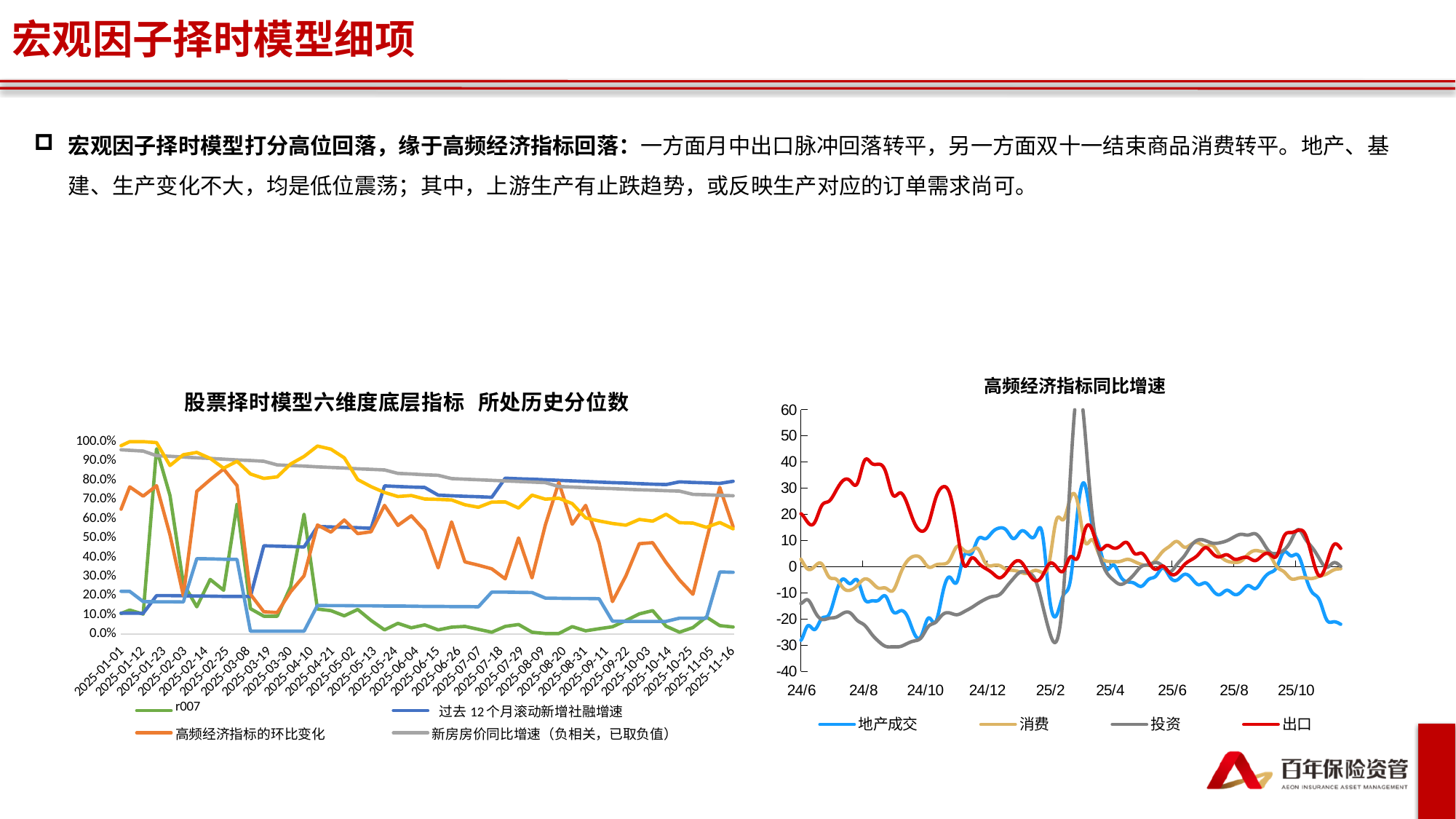

宏观因子择时模型细项
宏观因子择时模型打分高位回落，缘于高频经济指标回落：一方面月中出口脉冲回落转平，另一方面双十一结束商品消费转平。地产、基建、生产变化不大，均是低位震荡；其中，上游生产有止跌趋势，或反映生产对应的订单需求尚可。

### Chart: 股票择时模型六维度底层指标   所处历史分位数

| Category | r007 |  过去12个月滚动新增社融增速 | 高频经济指标的环比变化 | 新房房价同比增速（负相关，已取负值） | 人民币兑美元离岸汇率 | CPI |
|---|---|---|---|---|---|---|
| 43933 | 1.0 | 1.0 | 1.0 | 1.0 | 1.0 | 1.0 |
| 43940 | 0.0 | 0.0 | 0.0 | 0.0 | 1.0 | 0.0 |
| 43947 | 0.0 | 0.0 | 0.5 | 0.0 | 1.0 | 0.0 |
| 43954 | 1.0 | 0.0 | 0.333 | 0.0 | 1.0 | 0.0 |
| 43961 | 0.5 | 0.0 | 0.25 | 0.0 | 1.0 | 0.0 |
| 43968 | 0.0 | 1.0 | 1.0 | 0.8 | 1.0 | 0.0 |
| 43975 | 0.666 | 0.833 | 0.833 | 0.666 | 1.0 | 0.0 |
| 43982 | 1.0 | 0.714 | 1.0 | 0.571 | 1.0 | 0.0 |
| 43989 | 0.875 | 0.625 | 1.0 | 0.5 | 0.375 | 0.0 |
| 43996 | 0.888 | 1.0 | 0.333 | 0.444 | 0.222 | 0.0 |
| 44003 | 0.9 | 0.9 | 0.5 | 0.9 | 0.3 | 0.0 |
| 44010 | 0.727 | 0.818 | 0.0 | 0.818 | 0.272 | 0.0 |
| 44017 | 1.0 | 0.75 | 0.0 | 0.75 | 0.083 | 0.0 |
| 44024 | 0.923 | 1.0 | 0.076 | 0.692 | 0.0 | 0.307 |
| 44031 | 0.928 | 0.928 | 0.0 | 0.642 | 0.0 | 0.285 |
| 44038 | 0.8 | 0.866 | 0.266 | 0.6 | 0.066 | 0.266 |
| 44045 | 0.875 | 0.812 | 0.125 | 0.562 | 0.062 | 0.25 |
| 44052 | 0.823 | 0.764 | 0.411 | 0.529 | 0.0 | 0.235 |
| 44059 | 0.666 | 1.0 | 0.833 | 0.944 | 0.0 | 0.5 |
| 44066 | 0.789 | 0.947 | 0.421 | 0.894 | 0.0 | 0.473 |
| 44073 | 0.7 | 0.9 | 0.3 | 0.85 | 0.0 | 0.45 |
| 44080 | 0.952 | 0.857 | 0.38 | 0.809 | 0.0 | 0.428 |
| 44087 | 0.454 | 1.0 | 0.0 | 0.772 | 0.0 | 0.0 |
| 44094 | 0.956 | 0.956 | 0.26 | 0.956 | 0.0 | 0.0 |
| 44101 | 0.625 | 0.916 | 0.541 | 0.916 | 0.041 | 0.0 |
| 44108 | 0.96 | 0.88 | 0.76 | 0.88 | 0.0 | 0.0 |
| 44115 | 0.615 | 0.846 | 0.5 | 0.846 | 0.0 | 0.0 |
| 44122 | 0.629 | 1.0 | 0.222 | 0.814 | 0.0 | 0.0 |
| 44129 | 0.785 | 0.964 | 0.107 | 0.964 | 0.0 | 0.0 |
| 44136 | 1.0 | 0.931 | 0.0 | 0.931 | 0.034 | 0.0 |
| 44143 | 0.433 | 0.9 | 0.3 | 0.9 | 0.0 | 0.0 |
| 44150 | 0.967 | 1.0 | 0.258 | 0.87 | 0.0 | 0.0 |
| 44157 | 0.562 | 0.968 | 0.187 | 0.968 | 0.0 | 0.0 |
| 44164 | 0.333 | 0.939 | 0.09 | 0.939 | 0.03 | 0.0 |
| 44171 | 0.441 | 0.911 | 0.058 | 0.911 | 0.0 | 0.0 |
| 44178 | 1.0 | 0.885 | 0.085 | 0.885 | 0.0 | 0.0 |
| 44185 | 1.0 | 0.861 | 0.055 | 0.972 | 0.0 | 0.0 |
| 44192 | 0.972 | 0.837 | 0.297 | 0.945 | 0.027 | 0.0 |
| 44199 | 0.236 | 0.815 | 0.578 | 0.921 | 0.0 | 0.0 |
| 44206 | 0.256 | 0.794 | 0.615 | 0.897 | 0.0 | 0.0 |
| 44213 | 0.8 | 0.55 | 0.75 | 0.875 | 0.025 | 0.125 |
| 44220 | 0.804 | 0.536 | 0.756 | 0.975 | 0.048 | 0.121 |
| 44227 | 0.952 | 0.523 | 0.833 | 0.952 | 0.023 | 0.119 |
| 44234 | 0.72 | 0.511 | 0.883 | 0.93 | 0.023 | 0.116 |
| 44241 | 0.363 | 0.5 | 0.25 | 0.909 | 0.0 | 0.113 |
| 44248 | 0.355 | 0.488 | 0.044 | 0.888 | 0.022 | 0.111 |
| 44255 | 0.63 | 0.478 | 0.0 | 0.869 | 0.13 | 0.108 |
| 44262 | 0.595 | 0.468 | 0.021 | 0.851 | 0.17 | 0.106 |
| 44269 | 0.145 | 0.541 | 0.375 | 0.833 | 0.187 | 0.187 |
| 44276 | 0.428 | 0.53 | 0.653 | 0.714 | 0.183 | 0.183 |
| 44283 | 0.22 | 0.52 | 0.58 | 0.7 | 0.3 | 0.18 |
| 44290 | 0.764 | 0.509 | 0.431 | 0.686 | 0.372 | 0.176 |
| 44297 | 0.326 | 0.5 | 0.538 | 0.673 | 0.326 | 0.326 |
| 44304 | 0.264 | 0.094 | 0.433 | 0.584 | 0.301 | 0.32 |
| 44311 | 0.407 | 0.092 | 0.555 | 0.574 | 0.148 | 0.314 |
| 44318 | 0.8 | 0.09 | 0.345 | 0.563 | 0.127 | 0.309 |
| 44325 | 0.107 | 0.089 | 0.303 | 0.553 | 0.035 | 0.303 |
| 44332 | 0.263 | 0.0 | 0.526 | 0.543 | 0.017 | 0.456 |
| 44339 | 0.758 | 0.0 | 0.5 | 0.534 | 0.017 | 0.448 |
| 44346 | 0.677 | 0.0 | 0.474 | 0.525 | 0.0 | 0.44 |
| 44353 | 0.666 | 0.0 | 0.45 | 0.516 | 0.016 | 0.433 |
| 44360 | 0.918 | 0.0 | 0.18 | 0.508 | 0.032 | 0.491 |
| 44367 | 0.532 | 0.0 | 0.145 | 0.435 | 0.096 | 0.483 |
| 44374 | 0.365 | 0.0 | 0.174 | 0.428 | 0.19 | 0.476 |
| 44381 | 0.796 | 0.0 | 0.14 | 0.421 | 0.203 | 0.468 |
| 44388 | 0.153 | 0.0 | 0.2 | 0.415 | 0.261 | 0.461 |
| 44395 | 0.333 | 0.0 | 0.378 | 0.666 | 0.212 | 0.454 |
| 44402 | 0.552 | 0.0 | 0.522 | 0.656 | 0.283 | 0.447 |
| 44409 | 0.764 | 0.0 | 0.25 | 0.647 | 0.264 | 0.441 |
| 44416 | 0.521 | 0.0 | 0.521 | 0.637 | 0.202 | 0.434 |
| 44423 | 0.428 | 0.0 | 0.642 | 0.628 | 0.314 | 0.428 |
| 44430 | 0.38 | 0.0 | 0.366 | 0.746 | 0.338 | 0.422 |
| 44437 | 0.388 | 0.0 | 0.569 | 0.736 | 0.194 | 0.416 |
| 44444 | 0.328 | 0.0 | 0.287 | 0.726 | 0.109 | 0.41 |
| 44451 | 0.527 | 0.0 | 0.067 | 0.716 | 0.135 | 0.351 |
| 44458 | 0.693 | 0.0 | 0.213 | 0.88 | 0.146 | 0.346 |
| 44465 | 0.539 | 0.0 | 0.486 | 0.868 | 0.184 | 0.342 |
| 44472 | 0.714 | 0.0 | 0.675 | 0.857 | 0.142 | 0.337 |
| 44479 | 0.243 | 0.0 | 0.653 | 0.846 | 0.115 | 0.333 |
| 44486 | 0.481 | 0.0 | 0.632 | 0.835 | 0.075 | 0.329 |
| 44493 | 0.612 | 0.0 | 0.325 | 0.987 | 0.025 | 0.325 |
| 44500 | 0.234 | 0.0 | 0.135 | 0.975 | 0.049 | 0.32 |
| 44507 | 0.621 | 0.0 | 0.414 | 0.963 | 0.06 | 0.317 |
| 44514 | 0.481 | 0.0 | 0.216 | 0.951 | 0.012 | 0.626 |
| 44521 | 0.345 | 0.0 | 0.511 | 0.988 | 0.011 | 0.619 |
| 44528 | 0.247 | 0.0 | 0.423 | 0.976 | 0.07 | 0.611 |
| 44535 | 0.395 | 0.0 | 0.372 | 0.965 | 0.0 | 0.604 |
| 44542 | 0.31 | 0.091 | 0.39 | 0.954 | 0.0 | 0.689 |
| 44549 | 0.556 | 0.09 | 0.318 | 0.988 | 0.034 | 0.681 |
| 44556 | 0.426 | 0.089 | 0.573 | 0.977 | 0.022 | 0.674 |
| 44563 | 0.933 | 0.088 | 0.344 | 0.966 | 0.0 | 0.666 |
| 44570 | 0.175 | 0.087 | 0.626 | 0.956 | 0.054 | 0.659 |
| 44577 | 0.619 | 0.195 | 0.554 | 0.945 | 0.0 | 0.565 |
| 44584 | 0.741 | 0.193 | 0.376 | 0.989 | 0.0 | 0.559 |
| 44591 | 0.702 | 0.191 | 0.265 | 0.978 | 0.01 | 0.553 |
| 44598 | 0.621 | 0.189 | 0.305 | 0.968 | 0.021 | 0.547 |
| 44605 | 0.177 | 0.229 | 0.541 | 0.958 | 0.031 | 0.541 |
| 44612 | 0.154 | 0.226 | 0.525 | 0.948 | 0.0 | 0.36 |
| 44619 | 0.826 | 0.224 | 0.622 | 0.989 | 0.0 | 0.357 |
| 44626 | 0.282 | 0.222 | 0.434 | 0.979 | 0.01 | 0.353 |
| 44633 | 0.64 | 0.13 | 0.14 | 0.97 | 0.03 | 0.35 |
| 44640 | 0.287 | 0.128 | 0.069 | 0.99 | 0.108 | 0.346 |
| 44647 | 0.323 | 0.127 | 0.049 | 0.98 | 0.156 | 0.343 |
| 44654 | 0.504 | 0.126 | 0.087 | 0.97 | 0.087 | 0.339 |
| 44661 | 0.173 | 0.125 | 0.067 | 0.961 | 0.096 | 0.336 |
| 44668 | 0.095 | 0.333 | 0.142 | 0.952 | 0.19 | 0.571 |
| 44675 | 0.094 | 0.33 | 0.32 | 0.99 | 0.462 | 0.566 |
| 44682 | 0.102 | 0.327 | 0.308 | 0.981 | 0.71 | 0.56 |
| 44689 | 0.074 | 0.324 | 0.703 | 0.972 | 0.731 | 0.555 |
| 44696 | 0.091 | 0.403 | 0.853 | 0.963 | 0.779 | 0.706 |
| 44703 | 0.054 | 0.4 | 0.836 | 1.0 | 0.754 | 0.7 |
| 44710 | 0.108 | 0.396 | 0.81 | 0.99 | 0.729 | 0.693 |
| 44717 | 0.053 | 0.392 | 0.848 | 0.982 | 0.705 | 0.687 |
| 44724 | 0.061 | 0.46 | 0.654 | 0.973 | 0.716 | 0.681 |
| 44731 | 0.07 | 0.456 | 0.64 | 1.0 | 0.754 | 0.675 |
| 44738 | 0.347 | 0.452 | 0.6 | 0.991 | 0.704 | 0.669 |
| 44745 | 0.318 | 0.448 | 0.387 | 0.982 | 0.706 | 0.663 |
| 44752 | 0.034 | 0.444 | 0.324 | 0.974 | 0.7 | 0.846 |
| 44759 | 0.025 | 0.483 | 0.313 | 1.0 | 0.771 | 0.838 |
| 44766 | 0.042 | 0.478 | 0.537 | 0.991 | 0.773 | 0.831 |
| 44773 | 0.1 | 0.475 | 0.408 | 0.983 | 0.766 | 0.825 |
| 44780 | 0.057 | 0.471 | 0.743 | 0.975 | 0.776 | 0.818 |
| 44787 | 0.016 | 0.532 | 0.795 | 0.967 | 0.745 | 0.893 |
| 44794 | 0.056 | 0.528 | 0.544 | 1.0 | 0.813 | 0.886 |
| 44801 | 0.016 | 0.524 | 0.201 | 0.991 | 0.83 | 0.879 |
| 44808 | 0.08 | 0.52 | 0.176 | 0.984 | 0.84 | 0.872 |
| 44815 | 0.063 | 0.547 | 0.047 | 0.976 | 0.857 | 0.785 |
| 44822 | 0.11 | 0.543 | 0.157 | 1.0 | 0.866 | 0.779 |
| 44829 | 0.164 | 0.539 | 0.703 | 0.992 | 0.945 | 0.773 |
| 44836 | 0.271 | 0.534 | 0.837 | 0.984 | 0.992 | 0.767 |
| 44843 | 0.223 | 0.53 | 0.692 | 0.976 | 0.953 | 0.761 |
| 44850 | 0.061 | 0.603 | 0.282 | 0.969 | 1.0 | 0.931 |
| 44857 | 0.121 | 0.598 | 0.128 | 0.962 | 1.0 | 0.924 |
| 44864 | 0.676 | 0.593 | 0.045 | 1.0 | 1.0 | 0.917 |
| 44871 | 0.179 | 0.589 | 0.276 | 0.992 | 0.992 | 0.91 |
| 44878 | 0.185 | 0.548 | 0.622 | 0.985 | 0.97 | 0.57 |
| 44885 | 0.169 | 0.544 | 0.639 | 1.0 | 0.919 | 0.566 |
| 44892 | 0.379 | 0.54 | 0.284 | 0.992 | 0.97 | 0.562 |
| 44899 | 0.463 | 0.536 | 0.224 | 0.985 | 0.876 | 0.557 |
| 44906 | 0.913 | 0.532 | 0.201 | 0.978 | 0.791 | 0.525 |
| 44913 | 0.778 | 0.435 | 0.307 | 0.95 | 0.792 | 0.521 |
| 44920 | 0.276 | 0.432 | 0.503 | 0.943 | 0.801 | 0.517 |
| 44927 | 0.964 | 0.429 | 0.88 | 0.936 | 0.767 | 0.514 |
| 44934 | 0.216 | 0.426 | 0.811 | 0.93 | 0.72 | 0.51 |
| 44941 | 0.937 | 0.361 | 0.659 | 0.923 | 0.631 | 0.569 |
| 44948 | 0.62 | 0.358 | 0.517 | 0.917 | 0.668 | 0.565 |
| 44955 | 0.356 | 0.356 | 0.13 | 0.91 | 0.657 | 0.561 |
| 44962 | 0.285 | 0.353 | 0.721 | 0.904 | 0.666 | 0.557 |
| 44969 | 0.736 | 0.324 | 0.864 | 0.898 | 0.695 | 0.581 |
| 44976 | 0.946 | 0.322 | 0.899 | 0.892 | 0.724 | 0.577 |
| 44983 | 0.5 | 0.32 | 0.826 | 0.886 | 0.76 | 0.573 |
| 44990 | 0.456 | 0.317 | 0.509 | 0.88 | 0.741 | 0.569 |
| 44997 | 0.256 | 0.427 | 0.144 | 0.875 | 0.782 | 0.309 |
| 45004 | 0.725 | 0.424 | 0.248 | 0.83 | 0.732 | 0.307 |
| 45011 | 0.37 | 0.422 | 0.272 | 0.824 | 0.707 | 0.305 |
| 45018 | 0.961 | 0.419 | 0.548 | 0.819 | 0.722 | 0.303 |
| 45025 | 0.166 | 0.416 | 0.557 | 0.814 | 0.717 | 0.301 |
| 45032 | 0.35 | 0.382 | 0.343 | 0.808 | 0.726 | 0.165 |
| 45039 | 0.765 | 0.379 | 0.518 | 0.778 | 0.74 | 0.164 |
| 45046 | 0.71 | 0.377 | 0.232 | 0.773 | 0.761 | 0.163 |
| 45053 | 0.256 | 0.375 | 0.331 | 0.768 | 0.756 | 0.162 |
| 45060 | 0.347 | 0.459 | 0.602 | 0.763 | 0.782 | 0.08 |
| 45067 | 0.185 | 0.456 | 0.611 | 0.703 | 0.851 | 0.08 |
| 45074 | 0.214 | 0.453 | 0.631 | 0.699 | 0.865 | 0.079 |
| 45081 | 0.542 | 0.451 | 0.713 | 0.695 | 0.926 | 0.079 |
| 45088 | 0.133 | 0.448 | 0.49 | 0.69 | 0.951 | 0.103 |
| 45095 | 0.277 | 0.337 | 0.349 | 0.686 | 0.951 | 0.102 |
| 45102 | 0.311 | 0.335 | 0.287 | 0.682 | 0.982 | 0.101 |
| 45109 | 0.958 | 0.333 | 0.363 | 0.678 | 0.988 | 0.101 |
| 45116 | 0.331 | 0.331 | 0.384 | 0.674 | 0.982 | 0.1 |
| 45123 | 0.488 | 0.182 | 0.576 | 0.67 | 0.958 | 0.076 |
| 45130 | 0.286 | 0.181 | 0.614 | 0.666 | 0.964 | 0.076 |
| 45137 | 0.191 | 0.18 | 0.308 | 0.662 | 0.936 | 0.075 |
| 45144 | 0.19 | 0.179 | 0.381 | 0.658 | 0.953 | 0.075 |
| 45151 | 0.16 | 0.178 | 0.775 | 0.655 | 0.977 | 0.028 |
| 45158 | 0.434 | 0.177 | 0.542 | 0.702 | 1.0 | 0.028 |
| 45165 | 0.159 | 0.176 | 0.579 | 0.698 | 0.994 | 0.028 |
| 45172 | 0.57 | 0.175 | 0.689 | 0.694 | 0.988 | 0.028 |
| 45179 | 0.443 | 0.174 | 0.123 | 0.691 | 1.0 | 0.117 |
| 45186 | 0.312 | 0.245 | 0.43 | 0.687 | 0.983 | 0.117 |
| 45193 | 0.255 | 0.244 | 0.577 | 0.683 | 0.988 | 0.116 |
| 45200 | 0.972 | 0.243 | 0.712 | 0.679 | 0.988 | 0.116 |
| 45207 | 0.956 | 0.241 | 0.631 | 0.675 | 0.994 | 0.115 |
| 45214 | 0.491 | 0.24 | 0.366 | 0.672 | 0.978 | 0.092 |
| 45221 | 0.744 | 0.239 | 0.347 | 0.668 | 0.994 | 0.092 |
| 45228 | 0.891 | 0.237 | 0.21 | 0.664 | 0.989 | 0.091 |
| 45235 | 0.354 | 0.236 | 0.607 | 0.661 | 0.983 | 0.091 |
| 45242 | 0.294 | 0.235 | 0.566 | 0.657 | 0.951 | 0.069 |
| 45249 | 0.659 | 0.393 | 0.436 | 0.654 | 0.914 | 0.069 |
| 45256 | 0.624 | 0.391 | 0.343 | 0.65 | 0.851 | 0.068 |
| 45263 | 0.884 | 0.389 | 0.536 | 0.647 | 0.831 | 0.068 |
| 45270 | 0.706 | 0.387 | 0.544 | 0.643 | 0.863 | 0.0 |
| 45277 | 0.682 | 0.447 | 0.562 | 0.729 | 0.843 | 0.0 |
| 45284 | 0.341 | 0.445 | 0.538 | 0.725 | 0.829 | 0.0 |
| 45291 | 0.938 | 0.443 | 0.304 | 0.721 | 0.809 | 0.0 |
| 45298 | 0.22 | 0.441 | 0.666 | 0.717 | 0.856 | 0.0 |
| 45305 | 0.653 | 0.556 | 0.683 | 0.714 | 0.877 | 0.051 |
| 45312 | 0.654 | 0.553 | 0.73 | 0.776 | 0.898 | 0.05 |
| 45319 | 0.818 | 0.55 | 0.717 | 0.772 | 0.868 | 0.05 |
| 45326 | 0.608 | 0.547 | 0.668 | 0.768 | 0.894 | 0.05 |
| 45333 | 0.32 | 0.625 | 0.265 | 0.765 | 0.9 | 0.0 |
| 45340 | 0.149 | 0.621 | 0.189 | 0.761 | 0.9 | 0.0 |
| 45347 | 0.207 | 0.618 | 0.138 | 0.782 | 0.886 | 0.0 |
| 45354 | 0.295 | 0.615 | 0.162 | 0.778 | 0.891 | 0.0 |
| 45361 | 0.23 | 0.612 | 0.475 | 0.774 | 0.882 | 0.338 |
| 45368 | 0.18 | 0.38 | 0.624 | 0.77 | 0.868 | 0.336 |
| 45375 | 0.417 | 0.378 | 0.679 | 0.849 | 0.907 | 0.334 |
| 45382 | 0.879 | 0.376 | 0.396 | 0.845 | 0.927 | 0.333 |
| 45389 | 0.245 | 0.375 | 0.25 | 0.841 | 0.918 | 0.331 |
| 45396 | 0.301 | 0.253 | 0.416 | 0.837 | 0.928 | 0.2 |
| 45403 | 0.504 | 0.252 | 0.266 | 1.0 | 0.914 | 0.2 |
| 45410 | 0.279 | 0.251 | 0.492 | 0.995 | 0.928 | 0.199 |
| 45417 | 0.608 | 0.25 | 0.41 | 0.99 | 0.872 | 0.198 |
| 45424 | 0.305 | 0.145 | 0.507 | 0.985 | 0.877 | 0.3 |
| 45431 | 0.126 | 0.144 | 0.705 | 1.0 | 0.878 | 0.299 |
| 45438 | 0.144 | 0.144 | 0.52 | 0.995 | 0.92 | 0.297 |
| 45445 | 0.189 | 0.143 | 0.625 | 0.99 | 0.925 | 0.296 |
| 45452 | 0.17 | 0.142 | 0.451 | 0.986 | 0.921 | 0.294 |
| 45459 | 0.133 | 0.302 | 0.298 | 0.981 | 0.935 | 0.293 |
| 45466 | 0.191 | 0.301 | 0.397 | 1.0 | 0.945 | 0.292 |
| 45473 | 0.79 | 0.3 | 0.4 | 0.995 | 0.959 | 0.29 |
| 45480 | 0.778 | 0.298 | 0.402 | 0.99 | 0.959 | 0.289 |
| 45487 | 0.283 | 0.355 | 0.369 | 0.986 | 0.927 | 0.247 |
| 45494 | 0.233 | 0.354 | 0.385 | 1.0 | 0.932 | 0.246 |
| 45501 | 0.321 | 0.352 | 0.486 | 0.995 | 0.91 | 0.245 |
| 45508 | 0.266 | 0.351 | 0.364 | 0.991 | 0.817 | 0.244 |
| 45515 | 0.216 | 0.349 | 0.65 | 0.986 | 0.747 | 0.362 |
| 45522 | 0.246 | 0.458 | 0.762 | 1.0 | 0.74 | 0.361 |
| 45529 | 0.179 | 0.456 | 0.578 | 0.995 | 0.684 | 0.359 |
| 45536 | 0.122 | 0.454 | 0.593 | 0.991 | 0.668 | 0.358 |
| 45543 | 0.317 | 0.452 | 0.452 | 0.986 | 0.66 | 0.356 |
| 45550 | 0.147 | 0.341 | 0.225 | 1.0 | 0.679 | 0.393 |
| 45557 | 0.185 | 0.34 | 0.25 | 0.995 | 0.62 | 0.392 |
| 45564 | 0.356 | 0.339 | 0.519 | 0.991 | 0.583 | 0.39 |
| 45571 | 0.098 | 0.337 | 0.76 | 0.987 | 0.598 | 0.388 |
| 45578 | 0.489 | 0.336 | 0.693 | 0.982 | 0.625 | 0.327 |
| 45585 | 0.076 | 0.296 | 0.703 | 1.0 | 0.69 | 0.326 |
| 45592 | 0.13 | 0.295 | 0.535 | 0.995 | 0.704 | 0.324 |
| 45599 | 0.1 | 0.294 | 0.247 | 0.991 | 0.71 | 0.323 |
| 45606 | 0.1 | 0.292 | 0.376 | 0.987 | 0.757 | 0.284 |
| 45613 | 0.137 | 0.15 | 0.508 | 1.0 | 0.854 | 0.283 |
| 45620 | 0.145 | 0.149 | 0.443 | 0.995 | 0.871 | 0.282 |
| 45627 | 0.243 | 0.148 | 0.442 | 0.991 | 0.867 | 0.28 |
| 45634 | 0.172 | 0.148 | 0.407 | 0.987 | 0.938 | 0.279 |
| 45641 | 0.184 | 0.11 | 0.479 | 0.983 | 0.922 | 0.225 |
| 45648 | 0.351 | 0.11 | 0.493 | 0.963 | 0.963 | 0.224 |
| 45655 | 0.097 | 0.109 | 0.585 | 0.959 | 0.967 | 0.223 |
| 45662 | 0.125 | 0.109 | 0.765 | 0.955 | 1.0 | 0.222 |
| 45669 | 0.104 | 0.108 | 0.717 | 0.951 | 1.0 | 0.169 |
| 45676 | 0.963 | 0.2 | 0.771 | 0.927 | 0.995 | 0.168 |
| 45683 | 0.72 | 0.2 | 0.516 | 0.924 | 0.876 | 0.168 |
| 45690 | 0.262 | 0.199 | 0.199 | 0.92 | 0.932 | 0.167 |
| 45697 | 0.142 | 0.198 | 0.742 | 0.916 | 0.944 | 0.392 |
| 45704 | 0.284 | 0.197 | 0.802 | 0.913 | 0.913 | 0.391 |
| 45711 | 0.228 | 0.196 | 0.858 | 0.909 | 0.862 | 0.389 |
| 45718 | 0.674 | 0.196 | 0.772 | 0.905 | 0.898 | 0.388 |
| 45725 | 0.132 | 0.195 | 0.207 | 0.902 | 0.832 | 0.015 |
| 45732 | 0.093 | 0.459 | 0.116 | 0.898 | 0.809 | 0.015 |
| 45739 | 0.093 | 0.457 | 0.112 | 0.879 | 0.817 | 0.015 |
| 45746 | 0.247 | 0.455 | 0.22 | 0.876 | 0.884 | 0.015 |
| 45753 | 0.623 | 0.453 | 0.303 | 0.873 | 0.923 | 0.015 |
| 45760 | 0.13 | 0.559 | 0.567 | 0.869 | 0.977 | 0.149 |
| 45767 | 0.122 | 0.557 | 0.53 | 0.866 | 0.961 | 0.148 |
| 45774 | 0.095 | 0.555 | 0.593 | 0.863 | 0.916 | 0.148 |
| 45781 | 0.128 | 0.553 | 0.522 | 0.859 | 0.803 | 0.147 |
| 45788 | 0.071 | 0.55 | 0.532 | 0.856 | 0.766 | 0.147 |
| 45795 | 0.022 | 0.77 | 0.669 | 0.853 | 0.736 | 0.146 |
| 45802 | 0.056 | 0.767 | 0.565 | 0.835 | 0.715 | 0.146 |
| 45809 | 0.033 | 0.764 | 0.615 | 0.832 | 0.72 | 0.145 |
| 45816 | 0.048 | 0.762 | 0.539 | 0.828 | 0.702 | 0.144 |
| 45823 | 0.022 | 0.722 | 0.344 | 0.825 | 0.7 | 0.144 |
| 45830 | 0.036 | 0.719 | 0.583 | 0.808 | 0.697 | 0.143 |
| 45837 | 0.04 | 0.716 | 0.375 | 0.805 | 0.672 | 0.143 |
| 45844 | 0.025 | 0.714 | 0.358 | 0.802 | 0.659 | 0.142 |
| 45851 | 0.01 | 0.711 | 0.339 | 0.799 | 0.686 | 0.218 |
| 45858 | 0.04 | 0.81 | 0.287 | 0.796 | 0.687 | 0.218 |
| 45865 | 0.05 | 0.807 | 0.5 | 0.793 | 0.655 | 0.217 |
| 45872 | 0.01 | 0.805 | 0.292 | 0.79 | 0.722 | 0.216 |
| 45879 | 0.003 | 0.802 | 0.568 | 0.787 | 0.701 | 0.187 |
| 45886 | 0.003 | 0.799 | 0.788 | 0.767 | 0.706 | 0.186 |
| 45893 | 0.039 | 0.796 | 0.571 | 0.764 | 0.678 | 0.185 |
| 45900 | 0.017 | 0.793 | 0.669 | 0.761 | 0.604 | 0.185 |
| 45907 | 0.028 | 0.79 | 0.475 | 0.758 | 0.588 | 0.184 |
| 45914 | 0.038 | 0.787 | 0.169 | 0.756 | 0.575 | 0.067 |
| 45921 | 0.07 | 0.785 | 0.302 | 0.753 | 0.566 | 0.066 |
| 45928 | 0.105 | 0.782 | 0.47 | 0.75 | 0.596 | 0.066 |
| 45935 | 0.122 | 0.779 | 0.475 | 0.748 | 0.587 | 0.066 |
| 45942 | 0.041 | 0.777 | 0.372 | 0.745 | 0.623 | 0.066 |
| 45949 | 0.01 | 0.791 | 0.281 | 0.743 | 0.579 | 0.083 |
| 45956 | 0.034 | 0.788 | 0.207 | 0.726 | 0.577 | 0.083 |
| 45963 | 0.089 | 0.786 | 0.486 | 0.724 | 0.555 | 0.082 |
| 45970 | 0.044 | 0.783 | 0.762 | 0.721 | 0.58 | 0.323 |
| 45977 | 0.037 | 0.794 | 0.558 | 0.719 | 0.547 | 0.321 |

### Chart: 高频经济指标同比增速

| Category | 地产成交 | 消费 | 投资 | 出口 |
|---|---|---|---|---|
| 44561 | -13.234462437336546 | -10.492740562405046 | -16.45582413757441 | 26.704398843903192 |
| 44568 | -13.646186586749991 | -10.036595893934049 | -18.276120079194285 | 23.75475402299969 |
| 44575 | -13.502560869817444 | -9.113536346117428 | -20.683918441256736 | 18.976104902249233 |
| 44582 | -13.1262619681074 | -8.192817626186184 | -25.975495387591977 | 14.215137088301333 |
| 44589 | -16.921154110467413 | -11.960938423051445 | -36.10298418840859 | 9.628126283240078 |
| 44596 | -28.362215157636314 | -9.80147957548786 | -43.957081477314176 | 1.2429737973620831 |
| 44603 | -31.03292438336814 | 1.933460945354497 | -52.00019750126207 | -1.7232603470392434 |
| 44610 | -22.398438842334286 | 4.126449995152257 | -51.16386862272015 | -0.41293840142000704 |
| 44617 | -21.0967174838473 | 9.650621612278016 | -35.46680846344378 | 5.733642128603478 |
| 44624 | -5.822997016882653 | 2.8384015134446514 | -21.559121787080116 | 18.755127172287672 |
| 44631 | -12.216533934037201 | -11.744352999707132 | -16.278441785530603 | 24.3963485928427 |
| 44638 | -30.425032135351714 | -21.921511195267414 | -23.852499713085308 | 22.6820457648422 |
| 44645 | -35.448924513305 | -33.44196632648013 | -28.913060415316565 | 20.579261141730072 |
| 44652 | -37.46579134927236 | -40.04612113964951 | -33.21690826323304 | 23.35948107975487 |
| 44659 | -39.29049424602605 | -48.60121211423175 | -39.25854438152899 | 17.872323910157746 |
| 44666 | -39.96527749822767 | -54.67865303796008 | -39.57146866319932 | 14.800551214963178 |
| 44673 | -40.265573821136215 | -58.69428933977879 | -39.18583820121594 | 8.769207993639299 |
| 44680 | -41.15568450777979 | -60.789924590703706 | -39.6873652480366 | -4.162135161977929 |
| 44687 | -40.36881429763775 | -58.680642565452715 | -38.28964794073551 | -8.086387989023407 |
| 44694 | -39.52753086732855 | -54.6779480395036 | -37.748554641950896 | -8.360985936607406 |
| 44701 | -38.54424083072634 | -47.401944073420985 | -37.28505168326127 | -12.868888236574534 |
| 44708 | -35.96368779614902 | -45.32601637089119 | -33.52463194003826 | -14.139507938282435 |
| 44715 | -36.48566726136673 | -41.87480390102485 | -30.429527679142637 | -9.015576728262388 |
| 44722 | -34.07392053417894 | -37.93845396939369 | -28.569530533555238 | -5.210055117685869 |
| 44729 | -22.642313082512487 | -35.82984783064431 | -25.03790308302112 | -0.8370302904744449 |
| 44736 | -13.59131762564256 | -32.595072128111525 | -24.107330470522726 | 0.9284533835296003 |
| 44743 | -2.5507961203611274 | -27.312889199529778 | -18.78312087061076 | -3.9220963637037585 |
| 44750 | -3.664417518353332 | -27.436634488116056 | -11.990665741741353 | -7.220580477538974 |
| 44757 | -14.6101412804273 | -29.29583507800021 | -9.558692357247025 | -9.317431880946387 |
| 44764 | -20.659773515754992 | -30.902722781913255 | -6.020664082747544 | -7.3868203225678855 |
| 44771 | -24.825668646380237 | -33.61708628426979 | -5.5901520052744615 | 3.17934130209359 |
| 44778 | -18.996801105542232 | -29.49074464675209 | -7.254702292226881 | -0.026683957492352306 |
| 44785 | -16.206381525032995 | -25.151803004860838 | -7.907626270864753 | -5.241829327130105 |
| 44792 | -15.009823872719025 | -18.309977362819765 | -8.925220144507634 | -11.535697021970833 |
| 44799 | -15.633033309512541 | -16.0303994746469 | -11.368707805418424 | -25.108509324229715 |
| 44806 | -15.218619123475136 | -19.25360152853621 | -11.175572899457052 | -26.519178241885015 |
| 44813 | -16.24584139667546 | -22.70451617007089 | -9.148894422231152 | -32.890089461797274 |
| 44820 | -22.21665152991457 | -27.944602445764943 | -7.853394280809695 | -32.759798557678764 |
| 44827 | -15.770616187363316 | -26.27415068116703 | -3.4320352725546144 | -29.326654754462965 |
| 44834 | -7.295493397822796 | -20.99782081646424 | 0.11639550374589192 | -29.02378796761043 |
| 44841 | -4.331622520291262 | -20.561642890688276 | -3.352725245370621 | -26.578023791462428 |
| 44848 | 1.5210209350282184 | -18.39821938018889 | -0.9558226275683239 | -34.527215781725374 |
| 44855 | -5.7584521974767 | -19.621900444863613 | -2.667239279372396 | -40.70180343260185 |
| 44862 | -13.747797810639582 | -21.93136800981999 | -5.2161917138892875 | -40.25953013343672 |
| 44869 | -12.31113086500622 | -19.813021067128844 | -1.770803941042061 | -37.28620556577052 |
| 44876 | -13.801394933561326 | -21.6921339738481 | -2.4294599078519354 | -25.260573570593067 |
| 44883 | -17.040740555361936 | -22.728659964380668 | -1.926386991480129 | -17.934541068072633 |
| 44890 | -18.338019622684882 | -27.783287200842693 | -3.2797759981083914 | -16.138731654477695 |
| 44897 | -19.53910342358172 | -29.892299182934607 | -5.3464857807008315 | -17.780076035055785 |
| 44904 | -15.34802750973732 | -32.042914955170346 | -7.202509728479114 | -23.050567430965927 |
| 44911 | -13.892202647213367 | -31.09108183503318 | -9.606830410825012 | -21.633714733696834 |
| 44918 | -19.156577195140912 | -28.38874071421695 | -12.064473464510286 | -21.721991832427662 |
| 44925 | -17.978980585272936 | -25.925893325088538 | -14.404535953943068 | -17.05673271900953 |
| 44932 | -15.930149269740909 | -24.602141176252417 | -17.701529926856054 | -12.07934762892117 |
| 44939 | -15.424527005212383 | -27.658981948522666 | -25.84297401969617 | -12.880526697664806 |
| 44946 | -13.852814558519782 | -31.40858164110142 | -36.06051993403325 | -8.112138332047763 |
| 44953 | -29.299172992127268 | -22.357257340377643 | -42.53498479254668 | -11.916025291884054 |
| 44960 | -27.26888742906023 | -8.526189125380355 | -43.73441584010076 | -21.813213600395116 |
| 44967 | -20.90732658427541 | -0.9464602770392219 | -10.396298240183285 | -28.887700125911593 |
| 44974 | -12.599287153754489 | 2.7272090777122457 | 56.58238325892873 | -31.65086249665454 |
| 44981 | 15.527750826450585 | -9.135762087281009 | 84.48334034475974 | -28.34193501788809 |
| 44988 | 10.638997608833861 | -16.160092138988603 | 69.91861477682619 | -18.761884786617827 |
| 44995 | 10.338927162423545 | -15.40530015694786 | 40.02848485368534 | -14.060057826793809 |
| 45002 | 19.71855308353811 | -5.340082968740916 | 29.096923279311625 | -12.127078878116492 |
| 45009 | 27.04339397332747 | 13.814872480991298 | 21.95541234511073 | -15.612200025449226 |
| 45016 | 34.48846954422896 | 36.8909444041673 | 20.253932099108212 | -15.93694854375515 |
| 45023 | 35.09604233076118 | 64.31887730304877 | 24.430263153852437 | -13.943114100501546 |
| 45030 | 31.763797783130798 | 86.11172200988742 | 22.279824353876478 | -9.618659235431679 |
| 45037 | 27.284961181788987 | 98.6825694601776 | 21.37897481470135 | -4.461021899698565 |
| 45044 | 21.866181027634028 | 98.90206310868112 | 21.35603281173273 | 1.592653289477937 |
| 45051 | 19.32089320539059 | 89.86207525990088 | 17.000623471486563 | 2.2202073227851855 |
| 45058 | 17.63517273877342 | 73.11879936203121 | 16.018173359250312 | -3.1393524406944806 |
| 45065 | 17.460062804391114 | 50.81441320503478 | 15.446752420776562 | 0.8529201511096431 |
| 45072 | 14.074544631560997 | 41.34090916425737 | 12.40362607445303 | 0.04691097334479366 |
| 45079 | 16.308122551887166 | 34.23895859224507 | 12.641044239328608 | -1.7116794222810938 |
| 45086 | 8.702942038772377 | 27.860220119468295 | 13.51912182000676 | -2.0248216495055544 |
| 45093 | -4.886009770506192 | 25.821369606459243 | 11.572068393525186 | -4.989465444137238 |
| 45100 | -20.30374466006377 | 26.10316209974954 | 9.76768776574886 | -9.862424080926871 |
| 45107 | -27.61881165698516 | 24.40742002279586 | 5.224378117536915 | -8.465650521087042 |
| 45114 | -28.835179428166697 | 26.258957685588683 | 0.4247247207981104 | -10.50472925949704 |
| 45121 | -27.07767697993563 | 30.864524328639476 | -2.1792941248772877 | -10.513045826577425 |
| 45128 | -20.617431851825515 | 32.520684596561466 | -4.079044315109172 | -11.633952615624366 |
| 45135 | -19.857101797144253 | 30.971936200644876 | -3.7901054730645 | -14.880721198094477 |
| 45142 | -19.409269254466054 | 26.03304235359056 | -4.0331419307213 | -18.18043400453 |
| 45149 | -18.241293227127713 | 28.703775493488564 | -2.6644959501545458 | -14.540275627997403 |
| 45156 | -18.019545294284256 | 26.534901177139176 | 1.1488113703309608 | -11.064710278834696 |
| 45163 | -16.14677400839419 | 30.943064191272697 | 4.494275447979092 | -2.134095222542385 |
| 45170 | -14.616410844905587 | 40.65754201453947 | 6.90398758020001 | 5.508791140760593 |
| 45177 | -14.00702420005328 | 38.45627431660574 | 8.806888984301793 | 13.53254730066324 |
| 45184 | -9.277199629203537 | 40.221538483787185 | 8.03387835121913 | 23.10637402084727 |
| 45191 | -10.709968028054448 | 35.3971959618118 | 4.303388413925347 | 16.34433655570247 |
| 45198 | -16.50659124936162 | 26.5424681501748 | -1.002437010446883 | 14.499879938432471 |
| 45205 | -14.573594350963248 | 30.24053925725937 | -4.318355289097127 | 3.059482670853768 |
| 45212 | -16.035537784709135 | 28.962281631468358 | -8.412115574674289 | -1.6555473967881653 |
| 45219 | -12.769126665825965 | 30.783680142594278 | -7.592377272206775 | 8.738486334294393 |
| 45226 | -4.22006222269134 | 30.909900317896984 | -3.095517201200252 | 12.325689537414135 |
| 45233 | -4.327743888298983 | 25.343205499513815 | -1.4411435392204908 | 20.883391376941134 |
| 45240 | -5.602589737937933 | 29.279979174528506 | -0.38290166171198337 | 20.95365006591119 |
| 45247 | -7.279283468083094 | 29.690941527972797 | -3.2453109530226527 | 13.876721919994608 |
| 45254 | -9.875654859150913 | 35.305895186310295 | -4.9427128595147565 | 16.73718134472422 |
| 45261 | -10.514365887271993 | 43.8976865125787 | -5.951726234186609 | 25.013607484633056 |
| 45268 | -11.308025228625823 | 50.06215319897137 | -4.815574581118426 | 33.684052363786236 |
| 45275 | -10.510918138136773 | 49.049399138408916 | -2.258603304641966 | 36.00340186115079 |
| 45282 | -5.188717574153003 | 48.54790898117801 | -1.445073838184868 | 36.183105008008226 |
| 45289 | -5.3041598454937855 | 40.360303356846146 | 0.5627595870992366 | 29.238171877826403 |
| 45296 | -6.864464477098409 | 40.7514194799015 | 4.552816598939984 | 24.84097740916637 |
| 45303 | -12.250741953927616 | 46.92316744376842 | 18.24345529674018 | 29.29110798046659 |
| 45310 | -16.665787537880433 | 58.51715585706381 | 46.52187986585744 | 29.89098894507856 |
| 45317 | -7.094234595395363 | 49.97782826709192 | 91.16697771685557 | 33.76022027311606 |
| 45324 | 2.0169377359009957 | 28.381215354426786 | 131.147639979349 | 50.57606938567497 |
| 45331 | 2.455726433999942 | 6.612301212616202 | 59.98932103550456 | 69.55792998651165 |
| 45338 | -16.49828961582726 | -1.121738720347821 | -22.071339912988435 | 63.67885469706877 |
| 45345 | -40.656884611002475 | -1.7290255781127257 | -57.113844690482615 | 41.744419236710684 |
| 45352 | -49.841291832965375 | 4.180737249878504 | -63.70799841300365 | 17.100378252300885 |
| 45359 | -51.62739244840657 | 16.214239378779 | -53.90347414044811 | 0.2776186827254037 |
| 45366 | -45.573800531546816 | 11.948257382855118 | -38.506801627049626 | 2.7974679648728795 |
| 45373 | -40.88015761470859 | 11.665216640843767 | -27.044881099949933 | 12.710157280813931 |
| 45380 | -36.97187815158994 | 5.8308548695918745 | -20.34495094044226 | 12.736609936515237 |
| 45387 | -32.49574619838596 | 4.140153004594069 | -16.364429889425992 | 13.868136861843496 |
| 45394 | -29.81830709637741 | 1.9588666260878256 | -14.64366905919411 | 13.262530958175219 |
| 45401 | -27.86719513576817 | 2.0018754291599237 | -15.476364678432248 | 7.361525419317871 |
| 45408 | -29.37033357278186 | 5.894152244827282 | -16.744062313569245 | 8.639103723357849 |
| 45415 | -25.909845198395317 | 7.219194199594085 | -14.98519676371373 | 9.440986678141641 |
| 45422 | -29.15102380881966 | 11.261712901497575 | -17.573855644617538 | 16.06418676018761 |
| 45429 | -27.813901047326652 | 9.919131450426619 | -15.243987721530189 | 19.15854414777725 |
| 45436 | -25.080966073385696 | 6.124064244963961 | -12.522966992003319 | 19.168468916475035 |
| 45443 | -28.24733253163005 | 3.201779557978469 | -14.079059543173813 | 20.38011389723316 |
| 45450 | -22.63062390696257 | -0.8177294016131924 | -12.594221756265867 | 17.0864714797692 |
| 45457 | -23.97773892131113 | 0.1284088792525182 | -16.976114564815575 | 16.95400503240832 |
| 45464 | -19.750905800846283 | 1.090128262630003 | -20.095386963178925 | 23.40790517112748 |
| 45471 | -18.348860665697302 | -3.840979406731975 | -19.69155666876665 | 25.040828753735255 |
| 45478 | -10.04019231651138 | -4.696100844719027 | -19.27854342360493 | 29.07480351235813 |
| 45485 | -4.6827129451577605 | -8.081893993942003 | -17.74845901954383 | 32.974335314705314 |
| 45492 | -6.42748321941923 | -8.964777204297008 | -17.64027315297949 | 32.847364595786786 |
| 45499 | -5.104401237917671 | -7.170414704179393 | -20.51323826205362 | 31.855871727848807 |
| 45506 | -12.301618769794146 | -4.6859254677197555 | -22.278943730587955 | 40.520832109932996 |
| 45513 | -13.036912582800326 | -5.894776642177973 | -25.677173969701357 | 39.569018710532475 |
| 45520 | -12.750093350040387 | -8.165594014404647 | -28.52438706356459 | 39.205930532121585 |
| 45527 | -11.30687523169891 | -8.166710927811977 | -30.419799045374944 | 36.219526292366965 |
| 45534 | -17.059572675351006 | -9.108266358831088 | -30.57208608457954 | 27.485457112103745 |
| 45541 | -16.86451357158076 | -3.06808433695241 | -30.497264961147692 | 28.26174624488945 |
| 45548 | -18.730468928078537 | 2.128298192211318 | -29.34012380640651 | 24.218317572858666 |
| 45555 | -25.467571321884662 | 4.067726287990965 | -28.34126945249899 | 16.936208043495782 |
| 45562 | -26.35929764936762 | 3.2061278104083186 | -27.042190891537118 | 13.653223878458547 |
| 45569 | -19.59782202216782 | -0.0715018634886917 | -22.791892708702022 | 16.42800875392858 |
| 45576 | -21.138757173484223 | 0.6522231147189501 | -21.225506450321916 | 25.97798836457666 |
| 45583 | -10.090673216243815 | 1.0283032298970483 | -18.261772897537767 | 30.502600590867814 |
| 45590 | -3.9577891309168933 | 2.6085099203592392 | -17.647216391081912 | 27.953861395873346 |
| 45597 | -5.837149500013709 | 7.690487482364873 | -18.319280729491638 | 14.704971355536387 |
| 45604 | 4.263552381636828 | 6.316981641931548 | -17.19211878417073 | 0.6732252892833799 |
| 45611 | 4.877854282466217 | 6.061014041062165 | -15.704441755630754 | 3.172354943365079 |
| 45618 | 10.679779147168972 | 6.8327473714727915 | -13.935843854217367 | 1.558618820001783 |
| 45625 | 10.71791776656761 | 1.4869589178365459 | -12.4009494713425 | -0.5834062394322643 |
| 45632 | 13.279361468755368 | 0.44005476402850263 | -11.371015591160216 | -2.3893172537027283 |
| 45639 | 14.835444254427927 | 0.46184976942076617 | -10.640410711725806 | -4.213465083559072 |
| 45646 | 13.871056604696449 | -1.0583352571274816 | -7.593578820341776 | -2.0467395575030736 |
| 45653 | 10.7704391557849 | -1.3885429034316843 | -4.355069633715033 | 1.5010153229720657 |
| 45660 | 13.559089631832407 | -2.1364780554463607 | -1.9344221549015685 | 1.9203674117634506 |
| 45667 | 12.407419034040942 | -2.519645576211545 | -2.331413315528195 | -2.0749484482454363 |
| 45674 | 11.842118228522992 | -1.3919670054193034 | -4.7860762642682175 | -5.265392584628785 |
| 45681 | 13.027162347670668 | -2.2062739293109814 | -14.044235436738632 | -3.5877122797342196 |
| 45688 | -11.30119672381808 | 1.8160134997289674 | -24.599840487188985 | 1.123462818715808 |
| 45695 | -18.640164522876972 | 17.91396315288229 | -28.455132230288825 | -0.02431688003487409 |
| 45702 | -10.79109097897441 | 18.056632737468178 | -9.659009415830738 | -1.5174384488352928 |
| 45709 | -4.780377615010423 | 26.456026148974402 | 36.12307972947434 | 3.820933283854174 |
| 45716 | 21.229264054488326 | 24.504077128739326 | 68.39822872004245 | 3.4061731452280384 |
| 45723 | 31.54551402660158 | 9.705424359231586 | 52.54723696513176 | 13.921476332100653 |
| 45730 | 16.408647128229987 | 10.377014386249982 | 20.860713280310136 | 14.37951128268287 |
| 45737 | 8.187233096423313 | 4.792725126321699 | 5.144775972101215 | 6.945511981194571 |
| 45744 | -0.8549144337852681 | 2.189792918787788 | -1.88009875946058 | 8.075067546579717 |
| 45751 | 0.7116566194514462 | 1.9835930412833704 | -4.982097750859566 | 7.2101720624360865 |
| 45758 | -3.5988670640241907 | 2.0669246617010373 | -6.718473276629609 | 7.9916696220050625 |
| 45765 | -5.742093731918146 | 2.8412104231273076 | -5.417144089882811 | 9.117056838418193 |
| 45772 | -6.318274499522033 | 1.9537968712492102 | -2.7320895385142876 | 5.092305693659611 |
| 45779 | -7.4330287475403765 | 0.8514558249007536 | 0.1934901146780419 | 5.212781610731682 |
| 45786 | -4.790584822589878 | 0.6497885324010326 | 0.8067192402097021 | 1.6969069142067639 |
| 45793 | -3.548704249084281 | 2.6409871053120213 | 1.637744853443877 | -0.9744735820355999 |
| 45800 | -0.46668435240096073 | 5.955386323682532 | 0.09119273240958137 | 0.25650945015101456 |
| 45807 | -4.0218293655301665 | 8.00435425023926 | -1.8927057393554634 | -2.5432913574728246 |
| 45814 | -5.042924299923314 | 9.662525767079046 | 1.017634876550872 | -2.3634279095348916 |
| 45821 | -2.917326455020742 | 7.512409388267912 | 4.130448943995546 | 0.770057782868804 |
| 45828 | -4.331029727479148 | 8.699813866097486 | 8.19899187134068 | 2.715328161078716 |
| 45835 | -6.842743114772759 | 9.130915743770956 | 10.306403167480909 | 4.799138140133323 |
| 45842 | -6.162892375174238 | 7.822885146954178 | 9.992960301777785 | 7.327667026015106 |
| 45849 | -9.045478454335338 | 8.124107993440433 | 9.02557135281279 | 5.009477922646099 |
| 45856 | -10.633530437883294 | 4.42551259961796 | 9.184396524792376 | 3.8035157625967884 |
| 45863 | -8.961250761984601 | 2.1978415811803274 | 9.985548231231476 | 4.606671250118623 |
| 45870 | -10.512776334802695 | 1.6768553571977094 | 11.407382882193346 | 2.9739215074843486 |
| 45877 | -9.539392001576019 | 2.1952784796340126 | 12.42682783152354 | 3.3356465271485263 |
| 45884 | -7.195646441090176 | 4.8440843386924115 | 12.14220365969419 | 3.4372569747215493 |
| 45891 | -8.32840675177286 | 6.22110890431351 | 12.60815021784714 | 2.369145225018457 |
| 45898 | -5.051336719583617 | 5.763013370911722 | 9.6339013455909 | 4.3777312059093845 |
| 45905 | -2.33251868132092 | 4.551724738666792 | 5.697945157894637 | 4.885786088457621 |
| 45912 | -0.15094779056343555 | 0.041810053689602 | 5.121295100261975 | 4.160974512101575 |
| 45919 | 5.6412843335045295 | -1.8564212138591643 | 6.356787484926301 | 11.528807558619974 |
| 45926 | 4.1985672559360125 | -4.540744472651454 | 9.94303405181634 | 13.090548873259308 |
| 45933 | 4.3865349409654755 | -4.353914620630221 | 14.202085234121427 | 13.919796868326742 |
| 45940 | -3.1635470941515393 | -4.2207719295983 | 10.748911750521756 | 12.488726629649946 |
| 45947 | -9.813115068523018 | -4.4683308423874735 | 7.320009103590479 | 3.5603506028272704 |
| 45954 | -12.65963090942698 | -3.6200298682925336 | 3.0709546805360617 | -3.4653282297661576 |
| 45961 | -20.148353452548378 | -2.7646475672791837 | -0.22405534506808067 | 1.087641730866224 |
| 45968 | -21.012109474966294 | -1.224069773146013 | 1.5337281101446223 | 8.34468983991394 |
| 45975 | -21.979797770891068 | -0.7506057950339766 | 0.1322308670563217 | 7.0412649811301975 |
|  | None | None | None | None |
|  | None | None | None | None |